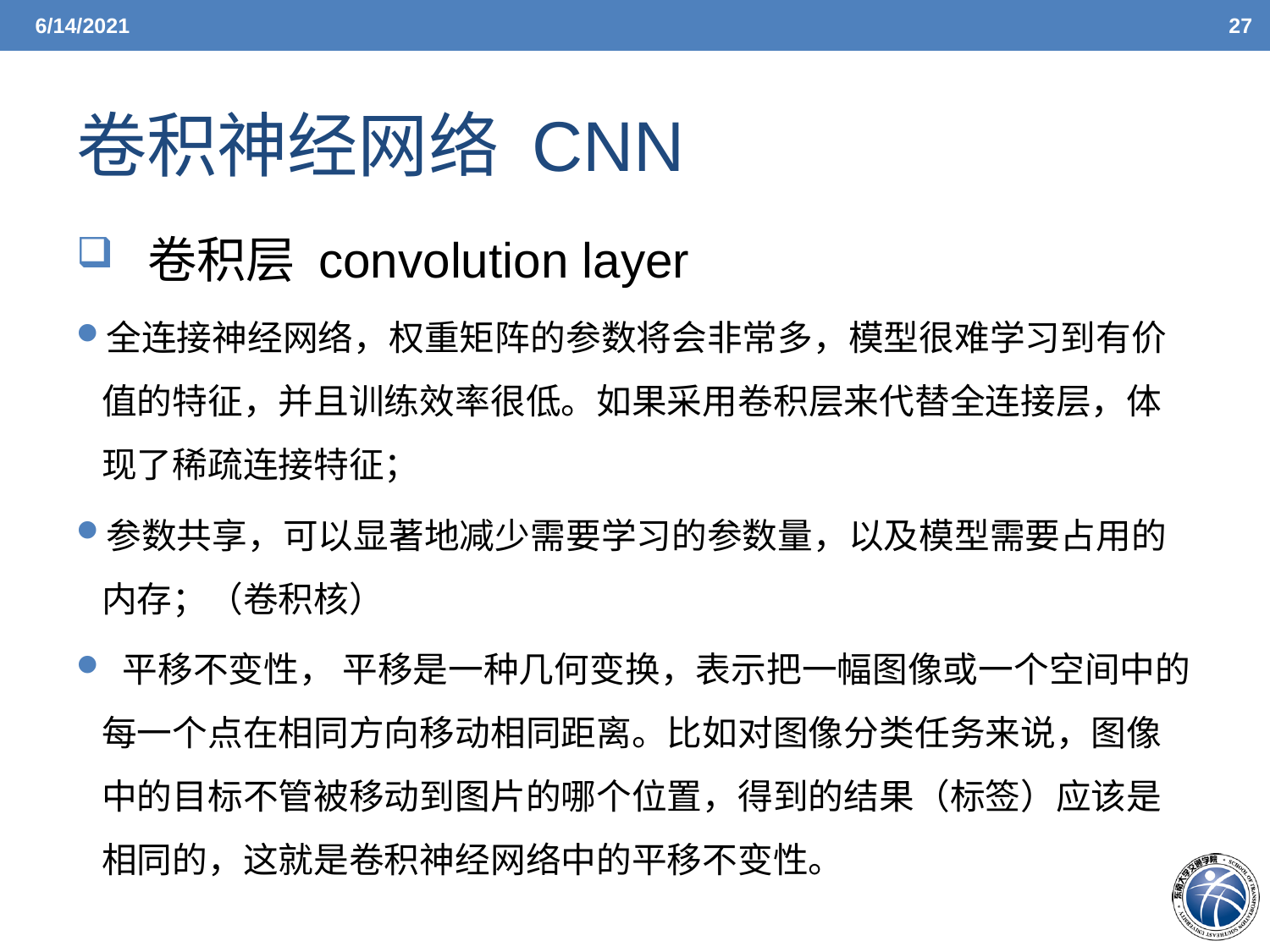

6/14/2021
27
# 卷积神经网络 CNN
  卷积层 convolution layer
全连接神经网络，权重矩阵的参数将会非常多，模型很难学习到有价值的特征，并且训练效率很低。如果采用卷积层来代替全连接层，体现了稀疏连接特征；
参数共享，可以显著地减少需要学习的参数量，以及模型需要占用的内存；（卷积核）
 平移不变性， 平移是一种几何变换，表示把一幅图像或一个空间中的每一个点在相同方向移动相同距离。比如对图像分类任务来说，图像中的目标不管被移动到图片的哪个位置，得到的结果（标签）应该是相同的，这就是卷积神经网络中的平移不变性。